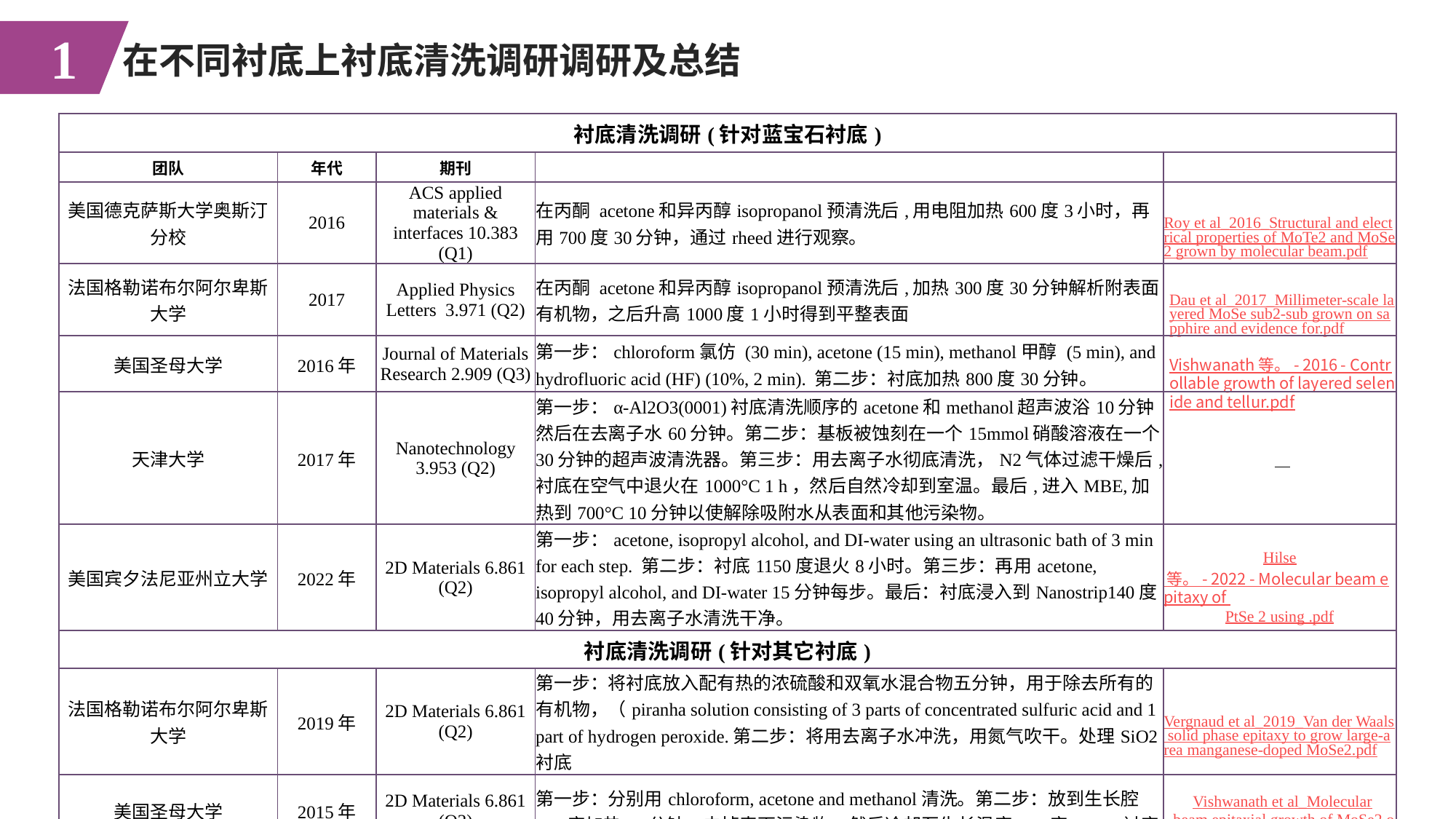

1
在不同衬底上衬底清洗调研调研及总结
| 衬底清洗调研(针对蓝宝石衬底) |  |  |  |  |
| --- | --- | --- | --- | --- |
| 团队 | 年代 | 期刊 |  |  |
| 美国德克萨斯大学奥斯汀分校 | 2016 | ACS applied materials & interfaces 10.383 (Q1) | 在丙酮 acetone和异丙醇isopropanol预清洗后,用电阻加热600度3小时，再用700度30分钟，通过rheed进行观察。 | Roy et al\_2016\_Structural and electrical properties of MoTe2 and MoSe2 grown by molecular beam.pdf |
| 法国格勒诺布尔阿尔卑斯大学 | 2017 | Applied Physics Letters 3.971 (Q2) | 在丙酮 acetone和异丙醇isopropanol预清洗后,加热300度30分钟解析附表面有机物，之后升高1000度1小时得到平整表面 | Dau et al\_2017\_Millimeter-scale layered MoSe sub2-sub grown on sapphire and evidence for.pdf |
| 美国圣母大学 | 2016年 | Journal of Materials Research 2.909 (Q3) | 第一步：chloroform氯仿 (30 min), acetone (15 min), methanol甲醇 (5 min), and hydrofluoric acid (HF) (10%, 2 min). 第二步：衬底加热800度30分钟。 | Vishwanath 等。 - 2016 - Controllable growth of layered selenide and tellur.pdf |
| 天津大学 | 2017年 | Nanotechnology 3.953 (Q2) | 第一步：α-Al2O3(0001)衬底清洗顺序的acetone和methanol超声波浴10分钟然后在去离子水60分钟。第二步：基板被蚀刻在一个15mmol硝酸溶液在一个30分钟的超声波清洗器。第三步：用去离子水彻底清洗，N2气体过滤干燥后,衬底在空气中退火在1000°C 1 h，然后自然冷却到室温。最后,进入MBE,加热到700°C 10分钟以使解除吸附水从表面和其他污染物。 |  |
| 美国宾夕法尼亚州立大学 | 2022年 | 2D Materials 6.861 (Q2) | 第一步：acetone, isopropyl alcohol, and DI-water using an ultrasonic bath of 3 min for each step. 第二步：衬底1150度退火8小时。第三步：再用acetone, isopropyl alcohol, and DI-water 15分钟每步。最后：衬底浸入到Nanostrip140度40分钟，用去离子水清洗干净。 | Hilse 等。 - 2022 - Molecular beam epitaxy of PtSe 2 using .pdf |
| 衬底清洗调研(针对其它衬底) |  |  |  |  |
| 法国格勒诺布尔阿尔卑斯大学 | 2019年 | 2D Materials 6.861 (Q2) | 第一步：将衬底放入配有热的浓硫酸和双氧水混合物五分钟，用于除去所有的有机物，（piranha solution consisting of 3 parts of concentrated sulfuric acid and 1 part of hydrogen peroxide.第二步：将用去离子水冲洗，用氮气吹干。处理SiO2衬底 | Vergnaud et al\_2019\_Van der Waals solid phase epitaxy to grow large-area manganese-doped MoSe2.pdf |
| 美国圣母大学 | 2015年 | 2D Materials 6.861 (Q2) | 第一步：分别用chloroform, acetone and methanol清洗。第二步：放到生长腔800度加热30分钟，去掉表面污染物，然后冷却至生长温度400度。SiC衬底 | Vishwanath et al\_Molecular beam epitaxial growth of MoSe2 on graphite, CaF2 and graphene.pdf |